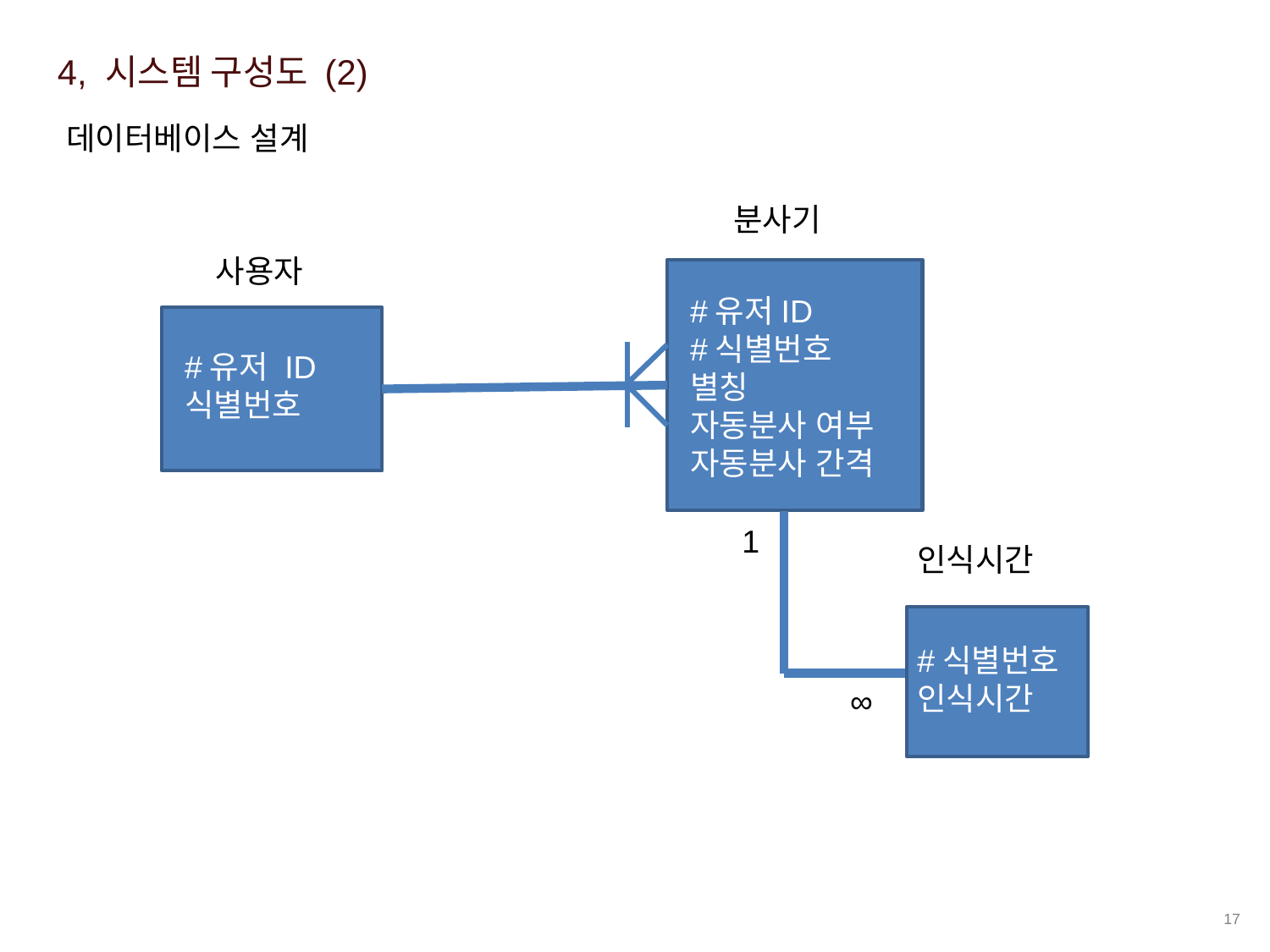

4, 시스템 구성도 (2)
데이터베이스 설계
분사기
사용자

#유저ID
#식별번호
별칭
자동분사 여부
자동분사 간격

#유저 ID
식별번호
1
인식시간

#식별번호
인식시간
∞
D